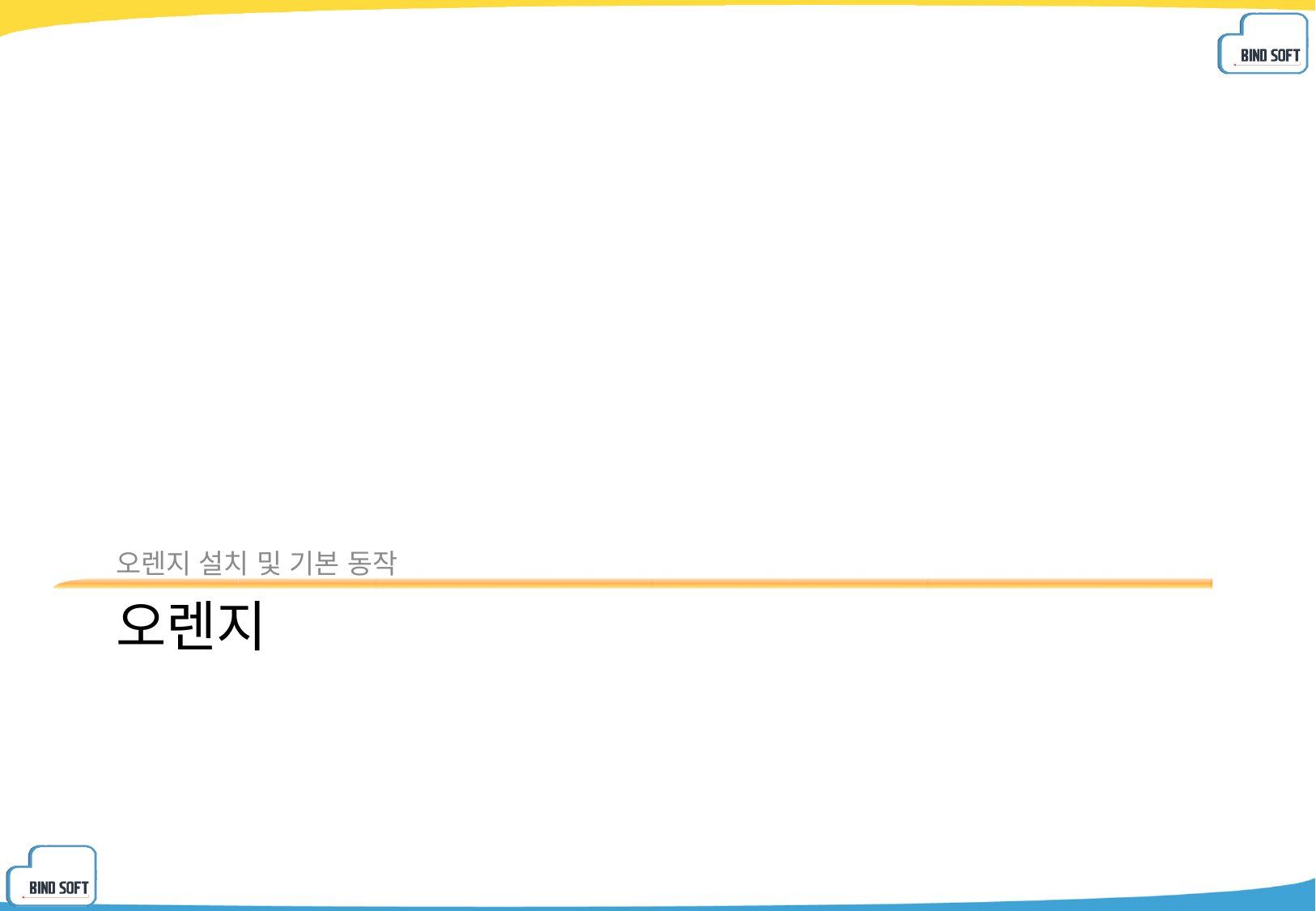

오렌지 설치 및 기본 동작
# 오렌지